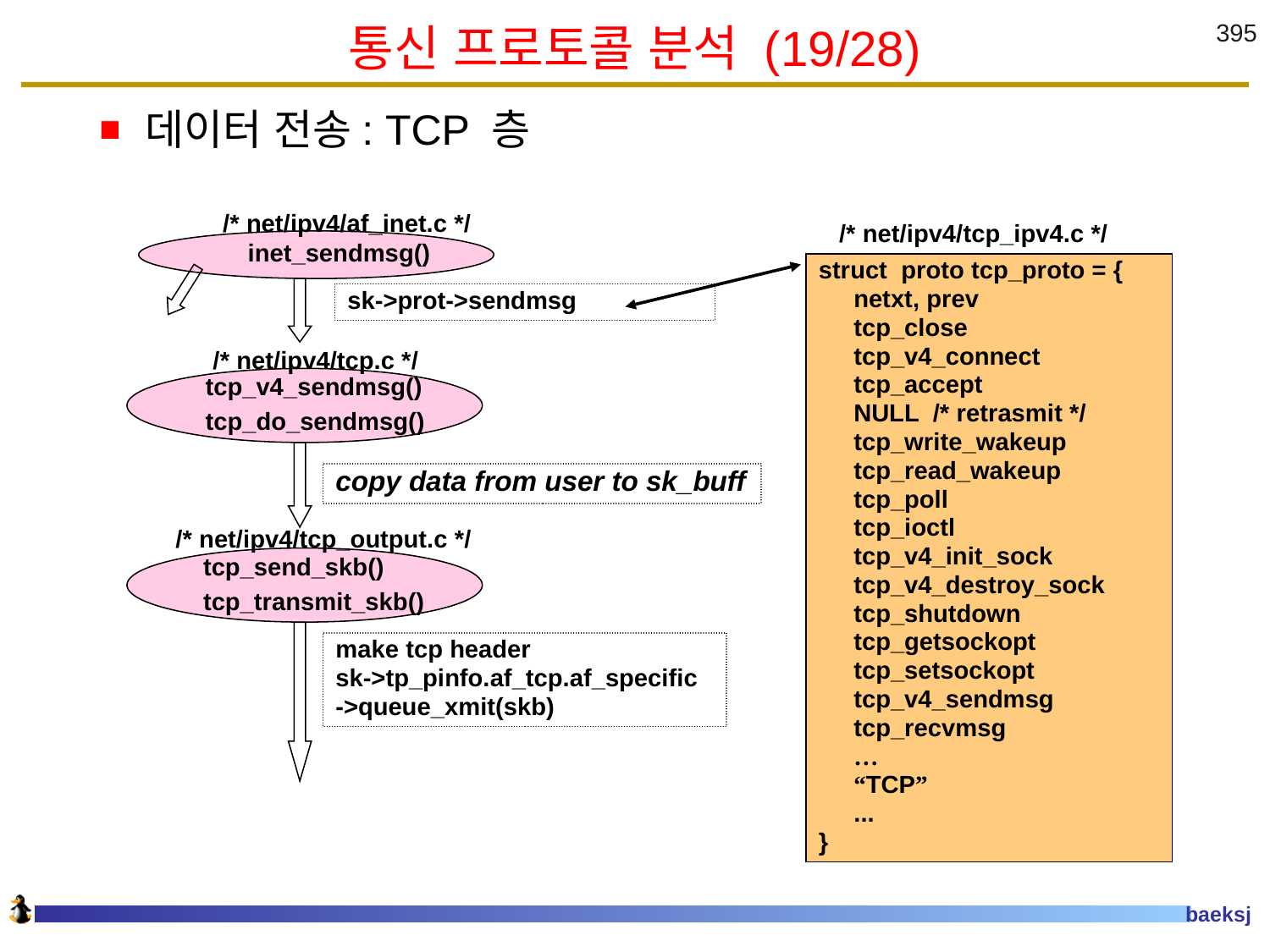

# 통신 프로토콜 분석 (19/28)
395
데이터 전송: TCP 층

 /* net/ipv4/af_inet.c */
/* net/ipv4/tcp_ipv4.c */

    inet_sendmsg()
struct  proto tcp_proto = {
     netxt, prev
     tcp_close
     tcp_v4_connect
     tcp_accept
     NULL  /* retrasmit */
     tcp_write_wakeup
     tcp_read_wakeup
     tcp_poll
     tcp_ioctl
     tcp_v4_init_sock
     tcp_v4_destroy_sock
     tcp_shutdown
     tcp_getsockopt
     tcp_setsockopt
     tcp_v4_sendmsg
     tcp_recvmsg
     …
     “TCP”
     ...
}

sk->prot->sendmsg
 /* net/ipv4/tcp.c */
    tcp_v4_sendmsg()
    tcp_do_sendmsg()

copy data from user to sk_buff
 /* net/ipv4/tcp_output.c */
    tcp_send_skb()
    tcp_transmit_skb()

make tcp header
sk->tp_pinfo.af_tcp.af_specific
->queue_xmit(skb)